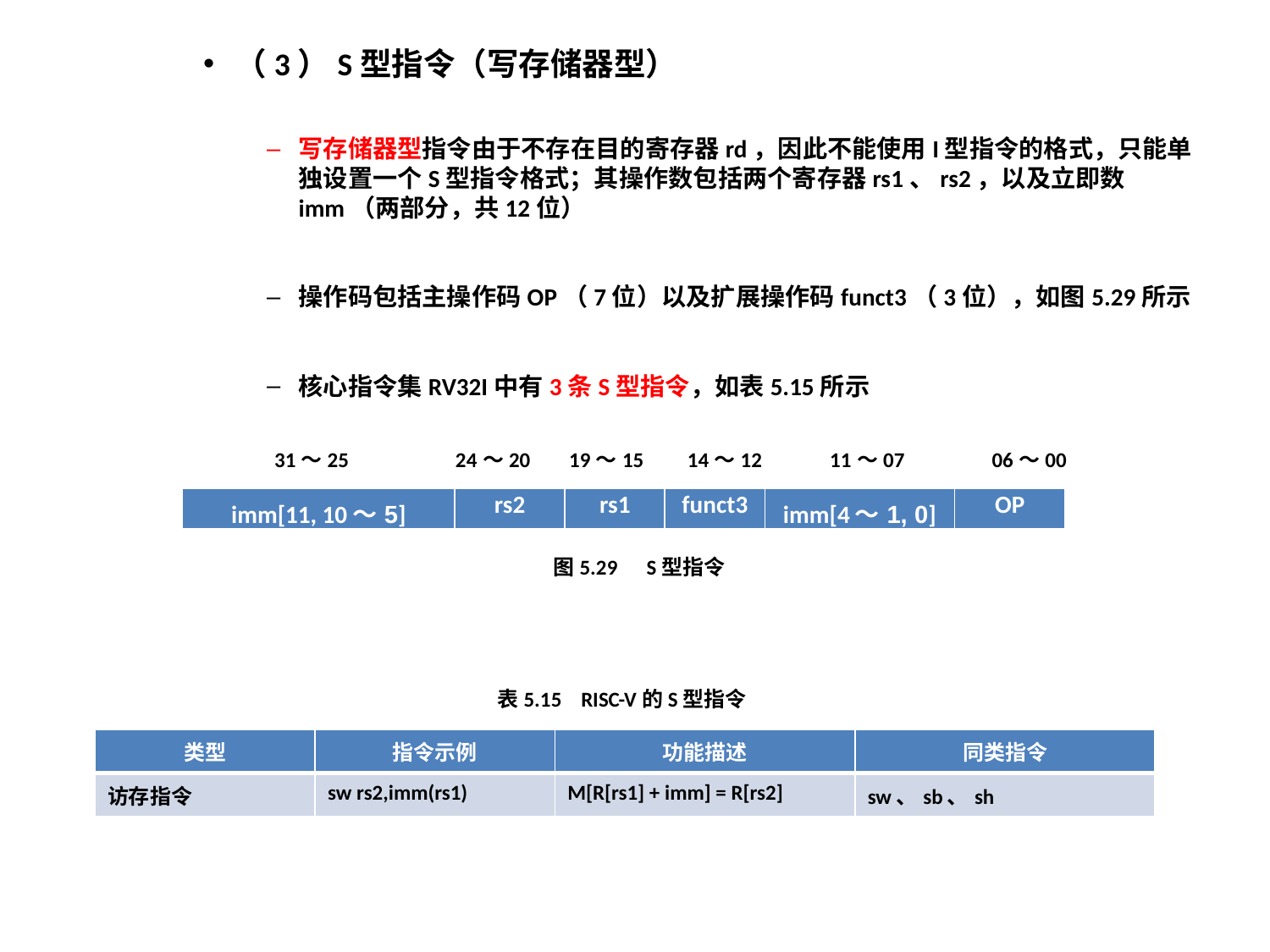

（3）S型指令（写存储器型）

写存储器型指令由于不存在目的寄存器rd，因此不能使用I型指令的格式，只能单独设置一个S型指令格式；其操作数包括两个寄存器rs1、rs2，以及立即数imm（两部分，共12位）

操作码包括主操作码OP（7位）以及扩展操作码funct3（3位），如图5.29所示

核心指令集RV32I中有3条S型指令，如表5.15所示

              31～25                      24～20        19～15         14～12              11～07                  06～00
| imm[11, 10～5] | rs2 | rs1 | funct3 | imm[4～1, 0] | OP |
| --- | --- | --- | --- | --- | --- |
图5.29      S型指令
表5.15    RISC-V的S型指令
| 类型 | 指令示例 | 功能描述 | 同类指令 |
| --- | --- | --- | --- |
| 访存指令 | sw rs2,imm(rs1) | M[R[rs1] + imm] = R[rs2] | sw、sb、sh |